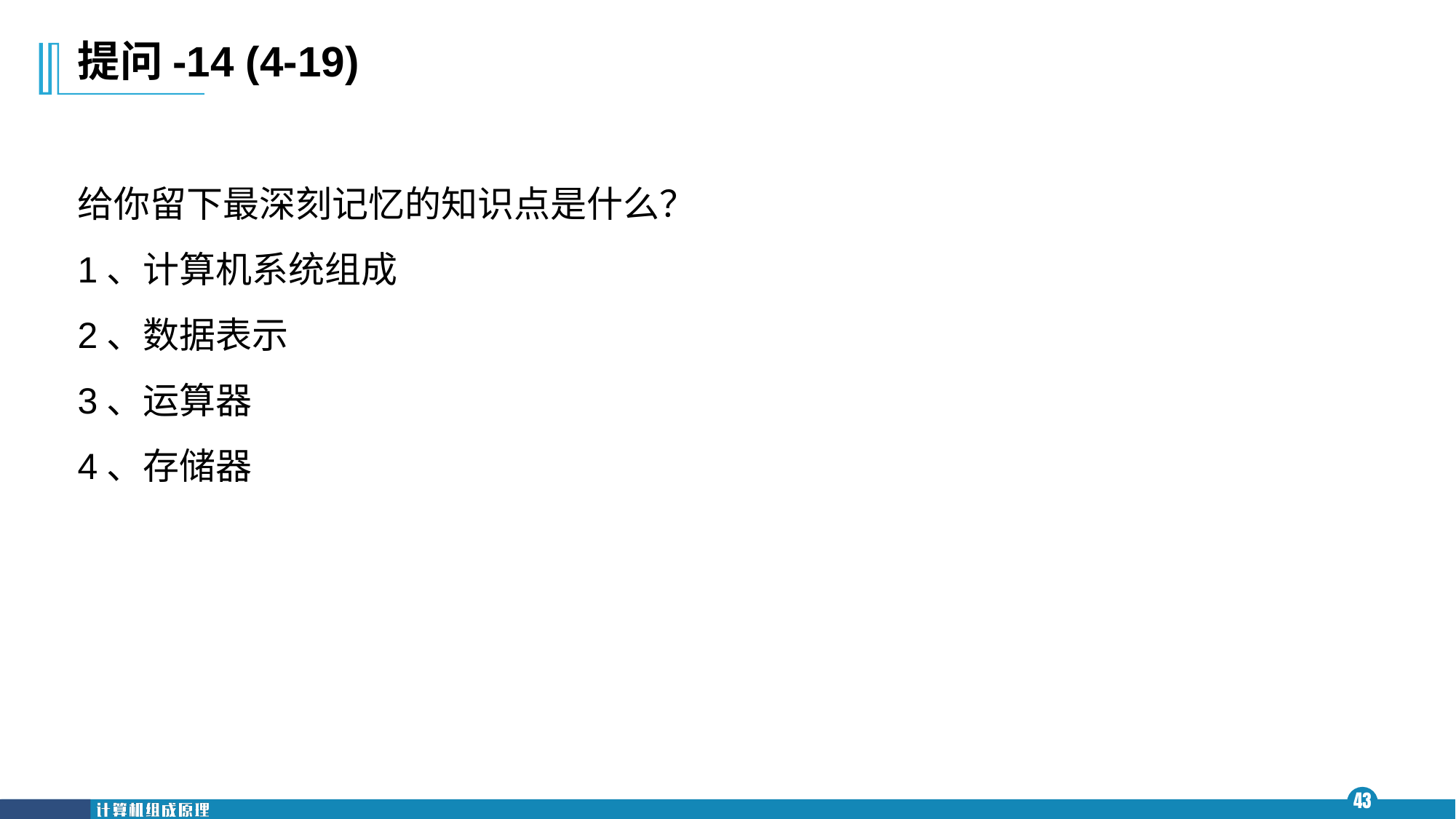

提问-14 (4-19)
给你留下最深刻记忆的知识点是什么？
1、计算机系统组成
2、数据表示
3、运算器
4、存储器